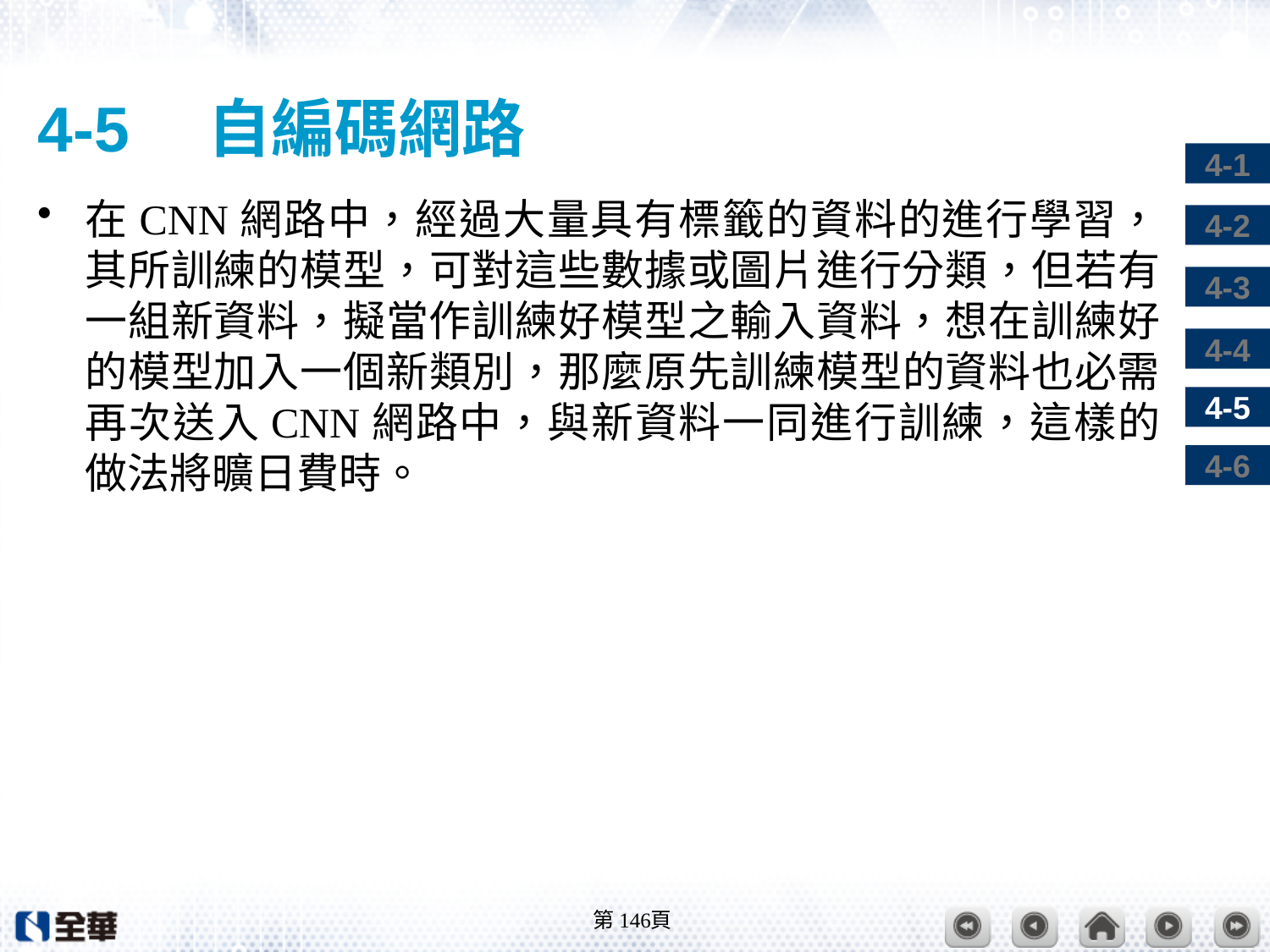

# 4-5　自編碼網路
在CNN網路中，經過大量具有標籤的資料的進行學習，其所訓練的模型，可對這些數據或圖片進行分類，但若有一組新資料，擬當作訓練好模型之輸入資料，想在訓練好的模型加入一個新類別，那麼原先訓練模型的資料也必需再次送入CNN網路中，與新資料一同進行訓練，這樣的做法將曠日費時。